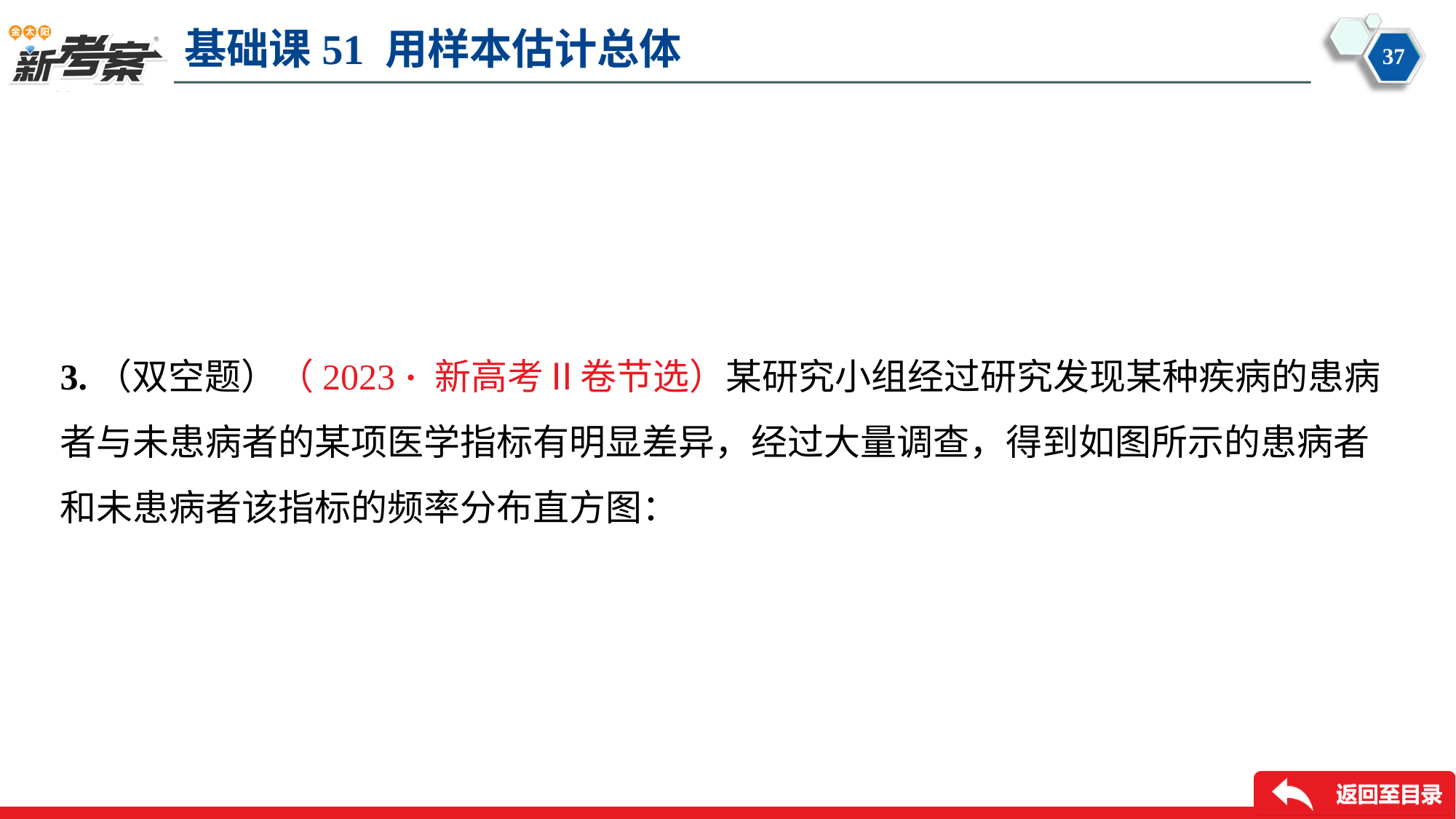

3.（双空题）（2023 · 新高考Ⅱ卷节选）某研究小组经过研究发现某种疾病的患病者与未患病者的某项医学指标有明显差异，经过大量调查，得到如图所示的患病者和未患病者该指标的频率分布直方图：